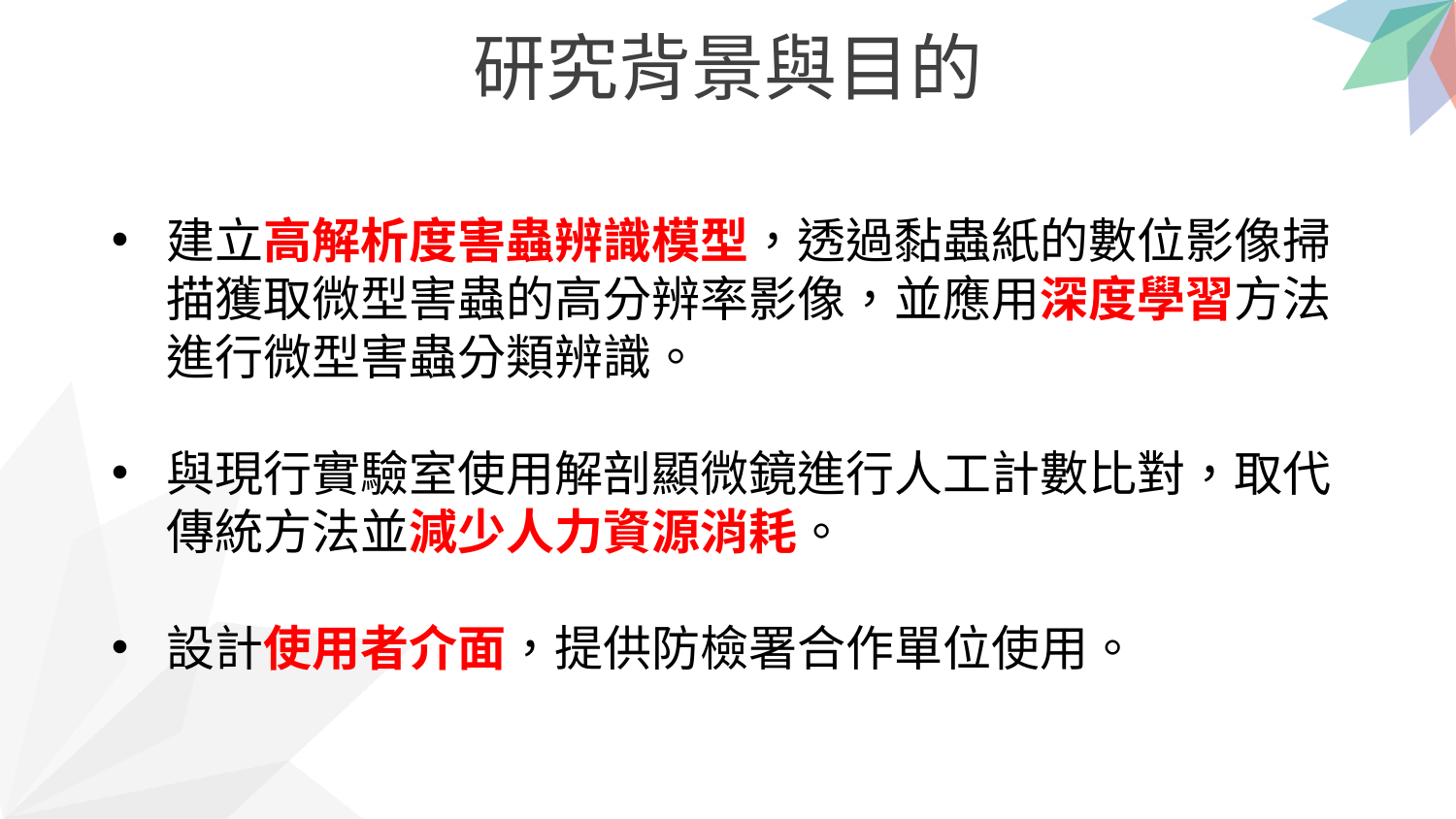

研究背景與目的
建立高解析度害蟲辨識模型，透過黏蟲紙的數位影像掃描獲取微型害蟲的高分辨率影像，並應用深度學習方法進行微型害蟲分類辨識。

與現行實驗室使用解剖顯微鏡進行人工計數比對，取代傳統方法並減少人力資源消耗。

設計使用者介面，提供防檢署合作單位使用。